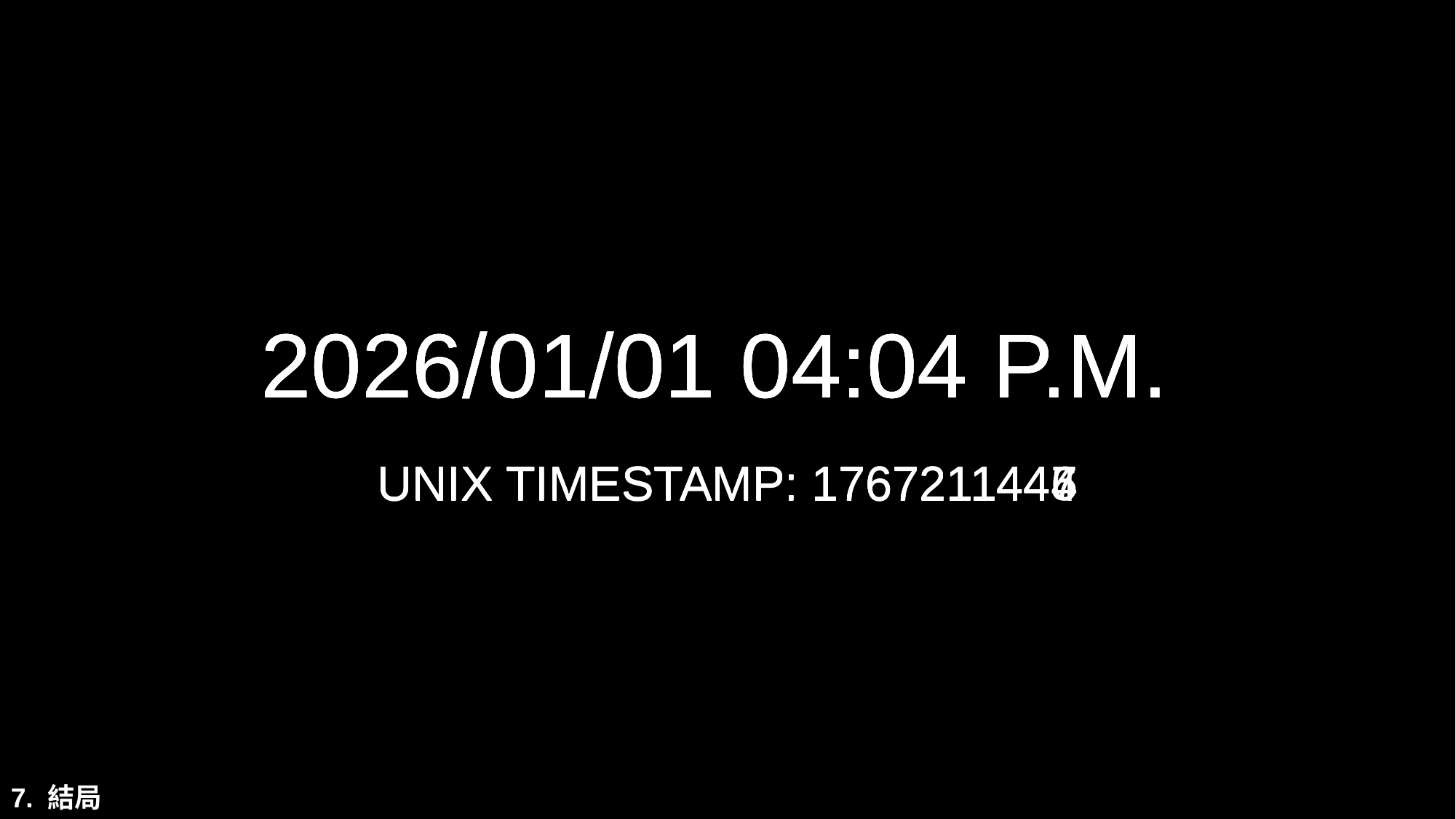

2026/01/01 04:04 P.M.

UNIX TIMESTAMP: 1767211447
2026/01/01 04:04 P.M.

UNIX TIMESTAMP: 1767211445
2026/01/01 04:04 P.M.

UNIX TIMESTAMP: 1767211446
2026/01/01 04:04 P.M.

UNIX TIMESTAMP: 1767211444

7. 結局